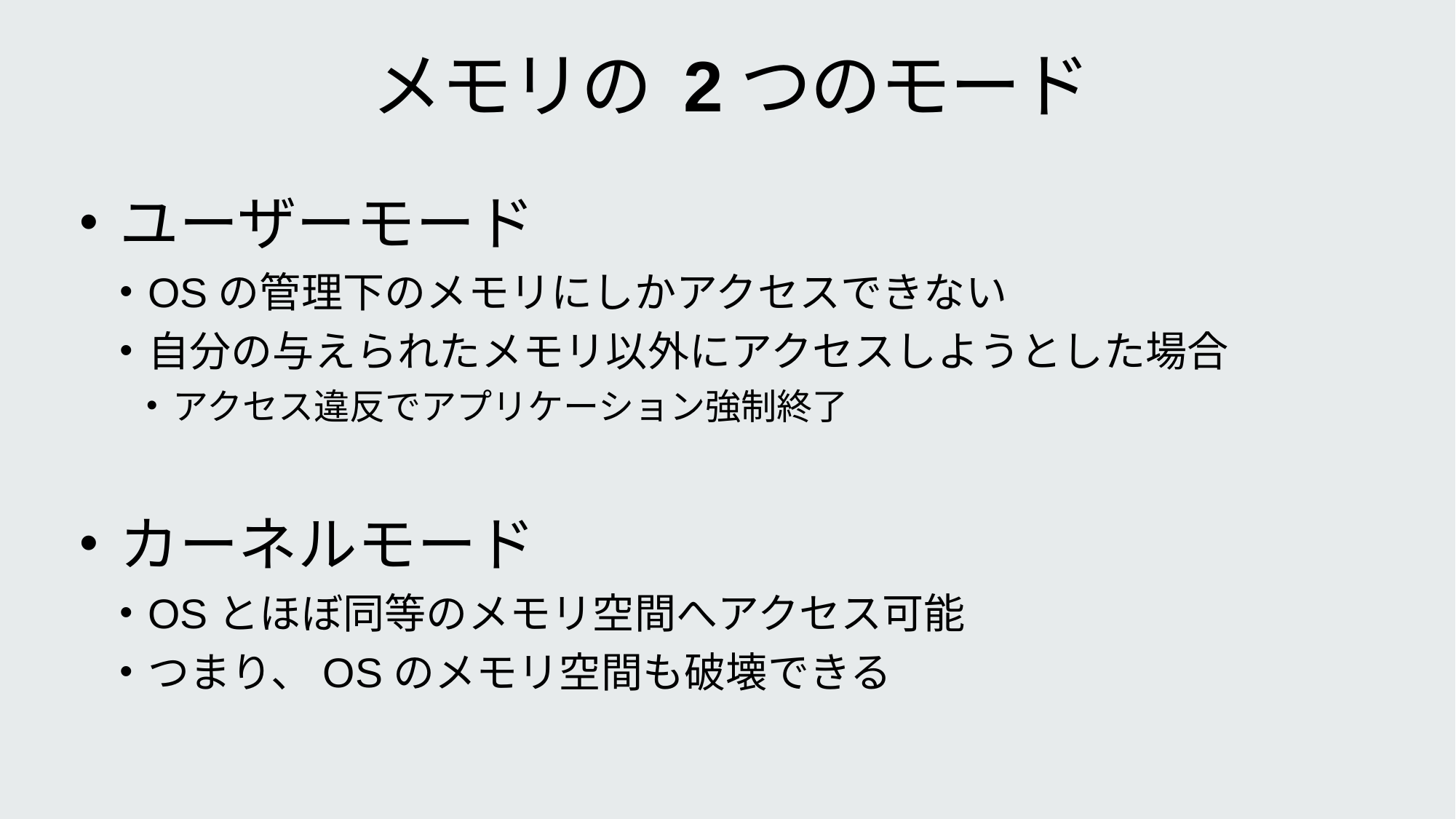

# メモリの 2つのモード
ユーザーモード
OSの管理下のメモリにしかアクセスできない
自分の与えられたメモリ以外にアクセスしようとした場合
アクセス違反でアプリケーション強制終了

カーネルモード
OSとほぼ同等のメモリ空間へアクセス可能
つまり、OSのメモリ空間も破壊できる